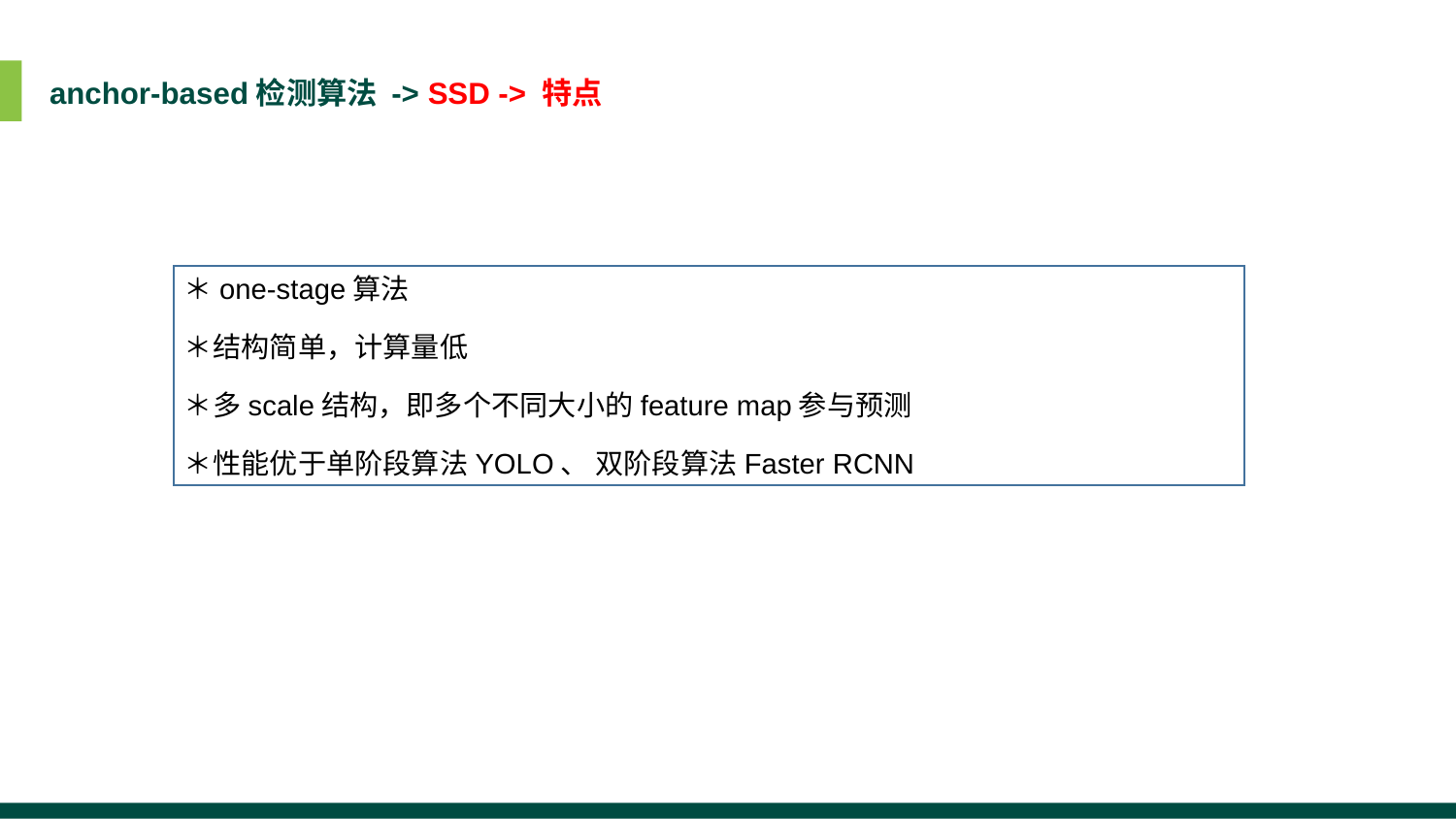

anchor-based检测算法 -> SSD -> 特点
＊one-stage算法
＊结构简单，计算量低
＊多scale结构，即多个不同大小的feature map参与预测
＊性能优于单阶段算法YOLO、 双阶段算法Faster RCNN